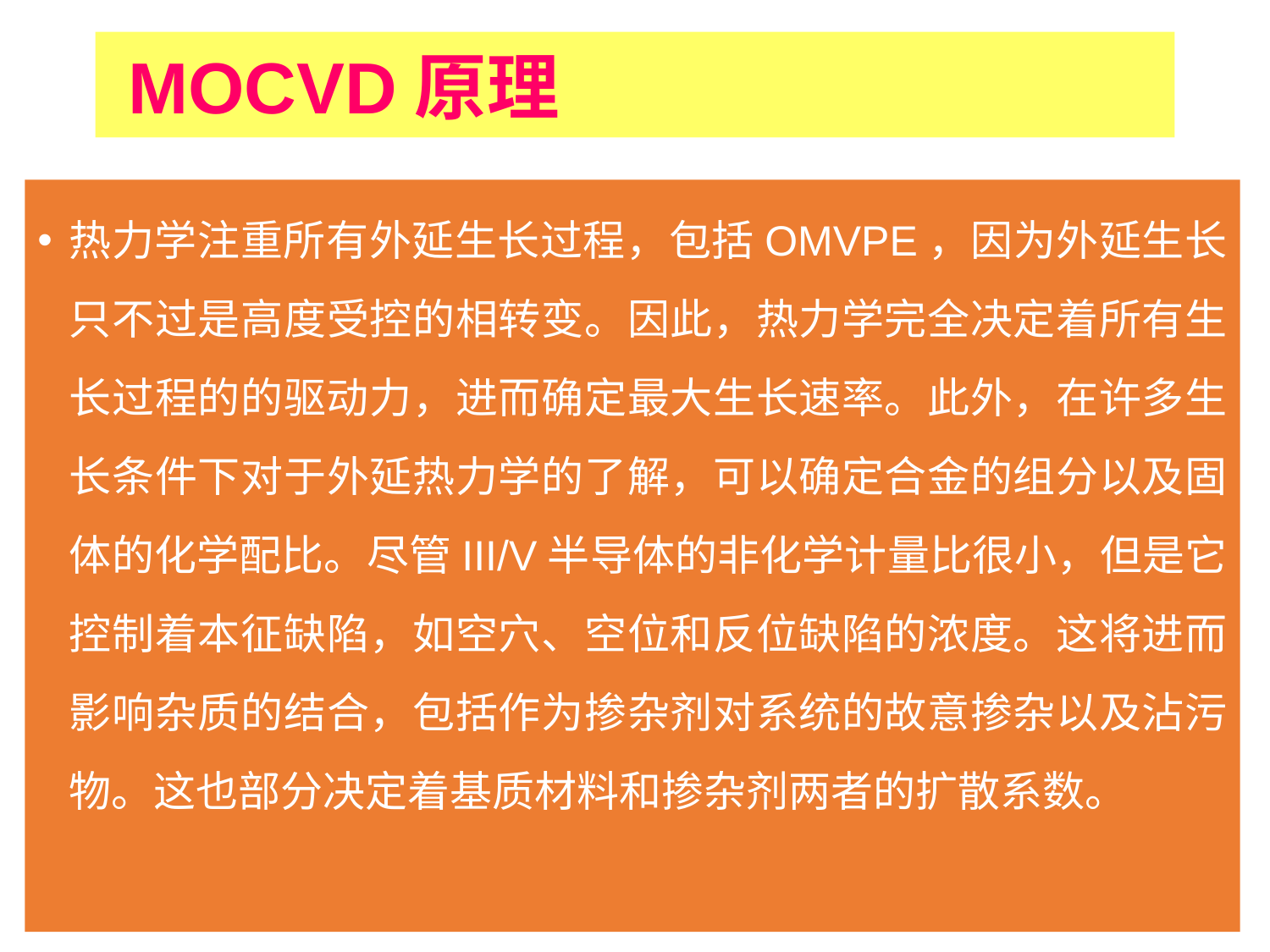

36
# MOCVD原理
热力学注重所有外延生长过程，包括OMVPE，因为外延生长只不过是高度受控的相转变。因此，热力学完全决定着所有生长过程的的驱动力，进而确定最大生长速率。此外，在许多生长条件下对于外延热力学的了解，可以确定合金的组分以及固体的化学配比。尽管III/V半导体的非化学计量比很小，但是它控制着本征缺陷，如空穴、空位和反位缺陷的浓度。这将进而影响杂质的结合，包括作为掺杂剂对系统的故意掺杂以及沾污物。这也部分决定着基质材料和掺杂剂两者的扩散系数。